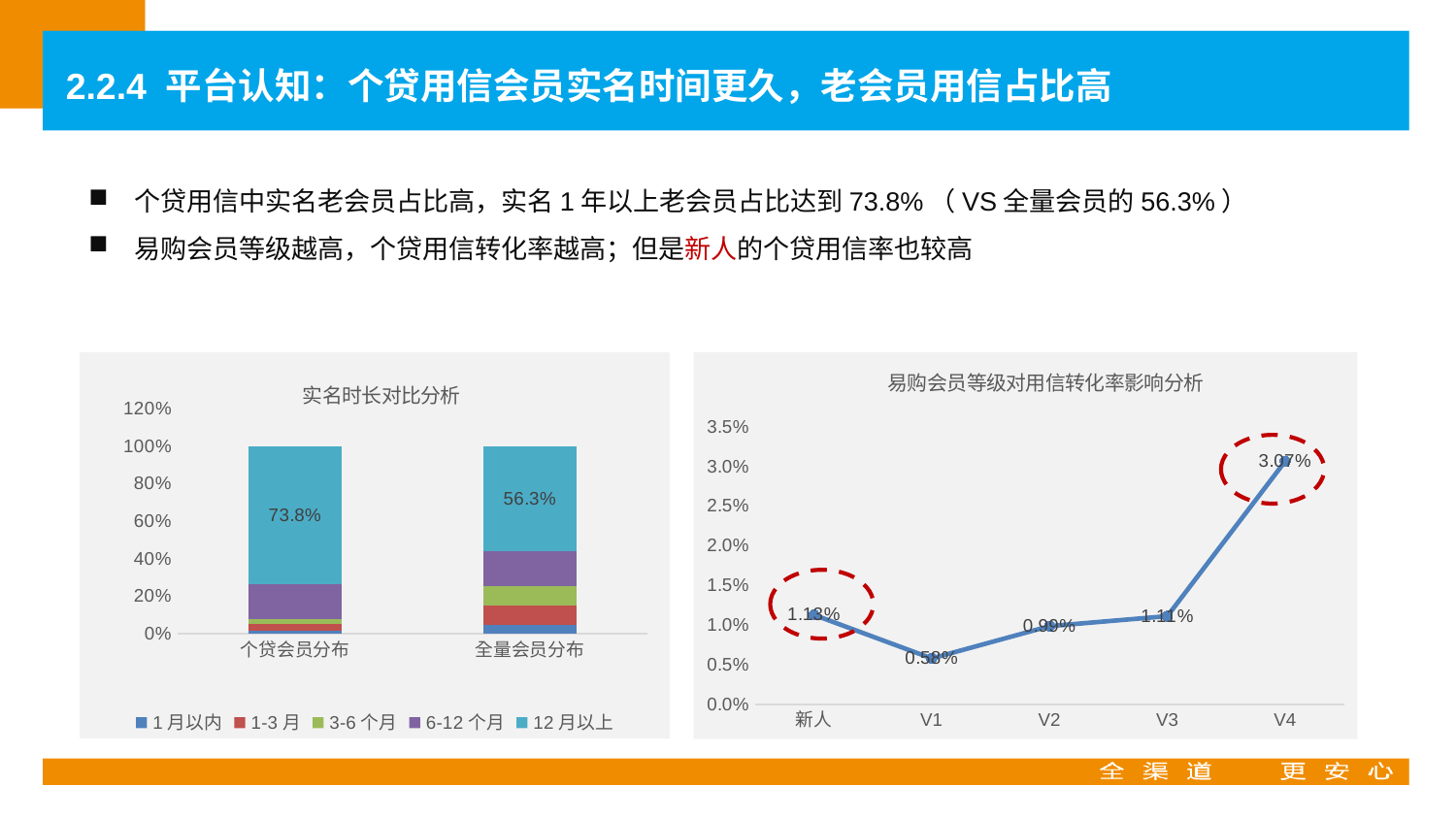

2.2.4 平台认知：个贷用信会员实名时间更久，老会员用信占比高
个贷用信中实名老会员占比高，实名1年以上老会员占比达到73.8%（VS全量会员的56.3%）
易购会员等级越高，个贷用信转化率越高；但是新人的个贷用信率也较高

### Chart: 实名时长对比分析

| Category | 1月以内 | 1-3月 | 3-6个月 | 6-12个月 | 12月以上 |
|---|---|---|---|---|---|
| 个贷会员分布 | 0.017328621472976806 | 0.034437336582083346 | 0.0252364543177515 | 0.18451023554170634 | 0.738487352085482 |
| 全量会员分布 | 0.045808932547621126 | 0.1035142962579643 | 0.10387370141185392 | 0.18410987718142707 | 0.5626931926011336 |

### Chart: 易购会员等级对用信转化率影响分析

| Category | 转化率 |
|---|---|
| 新人 | 0.011285561909927494 |
| V1 | 0.005791609728733147 |
| V2 | 0.009868080314836623 |
| V3 | 0.011126990831832299 |
| V4 | 0.030672125738948893 |